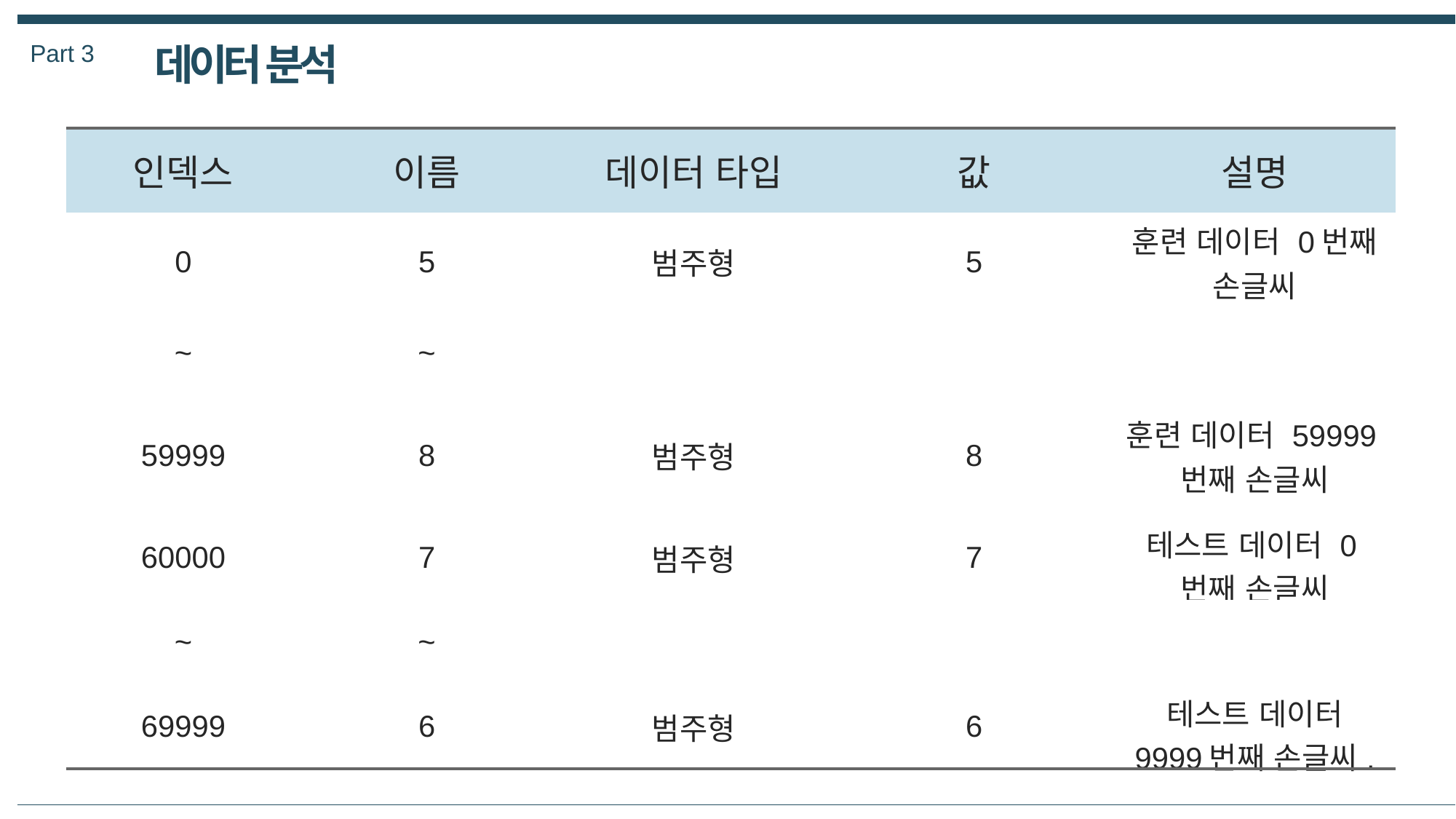

Part 3
데이터 분석
| 인덱스 | 이름 | 데이터 타입 | 값 | 설명 |
| --- | --- | --- | --- | --- |
| 0 | 5 | 범주형 | 5 | 훈련 데이터 0번째 손글씨 |
| ~ | ~ |  |  |  |
| 59999 | 8 | 범주형 | 8 | 훈련 데이터 59999번째 손글씨 |
| 60000 | 7 | 범주형 | 7 | 테스트 데이터 0번째 손글씨 |
| ~ | ~ |  |  |  |
| 69999 | 6 | 범주형 | 6 | 테스트 데이터 9999번째 손글씨. |